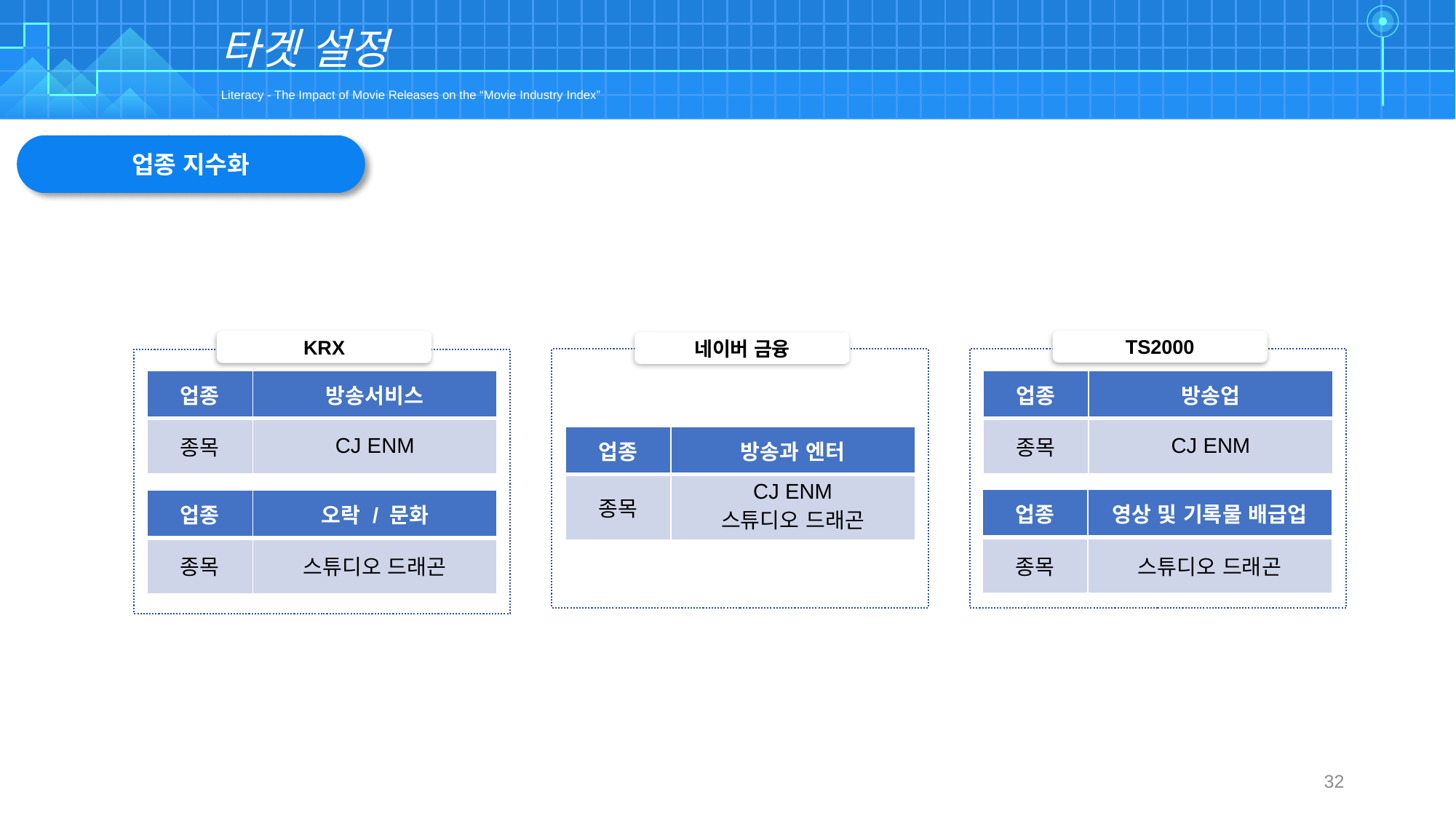

|  |  |  |  |  |  |  |  |  |  |  |  |  |  |  |  |  |  |  |  |  |  |  |  |  |  |  |  |  |  |  |  |  |  |  |  |  |  |  |  |  |  |  |  |  |  |  |  |  |  |  |  |  |  |  |  |  |  |  |  |
| --- | --- | --- | --- | --- | --- | --- | --- | --- | --- | --- | --- | --- | --- | --- | --- | --- | --- | --- | --- | --- | --- | --- | --- | --- | --- | --- | --- | --- | --- | --- | --- | --- | --- | --- | --- | --- | --- | --- | --- | --- | --- | --- | --- | --- | --- | --- | --- | --- | --- | --- | --- | --- | --- | --- | --- | --- | --- | --- | --- |
|  |  |  |  |  |  |  |  |  |  |  |  |  |  |  |  |  |  |  |  |  |  |  |  |  |  |  |  |  |  |  |  |  |  |  |  |  |  |  |  |  |  |  |  |  |  |  |  |  |  |  |  |  |  |  |  |  |  |  |  |
|  |  |  |  |  |  |  |  |  |  |  |  |  |  |  |  |  |  |  |  |  |  |  |  |  |  |  |  |  |  |  |  |  |  |  |  |  |  |  |  |  |  |  |  |  |  |  |  |  |  |  |  |  |  |  |  |  |  |  |  |
|  |  |  |  |  |  |  |  |  |  |  |  |  |  |  |  |  |  |  |  |  |  |  |  |  |  |  |  |  |  |  |  |  |  |  |  |  |  |  |  |  |  |  |  |  |  |  |  |  |  |  |  |  |  |  |  |  |  |  |  |
|  |  |  |  |  |  |  |  |  |  |  |  |  |  |  |  |  |  |  |  |  |  |  |  |  |  |  |  |  |  |  |  |  |  |  |  |  |  |  |  |  |  |  |  |  |  |  |  |  |  |  |  |  |  |  |  |  |  |  |  |

타겟 설정
Literacy - The Impact of Movie Releases on the “Movie Industry Index”

업종 지수화
KRX

TS2000

네이버 금융

| 업종 | 방송서비스 |
| --- | --- |
| 종목 | CJ ENM |
| 업종 | 방송업 |
| --- | --- |
| 종목 | CJ ENM |
| 업종 | 방송과 엔터 |
| --- | --- |
| 종목 | CJ ENM 스튜디오 드래곤 |
| 업종 | 영상 및 기록물 배급업 |
| --- | --- |
| 종목 | 스튜디오 드래곤 |
| 업종 | 오락 / 문화 |
| --- | --- |
| 종목 | 스튜디오 드래곤 |
32